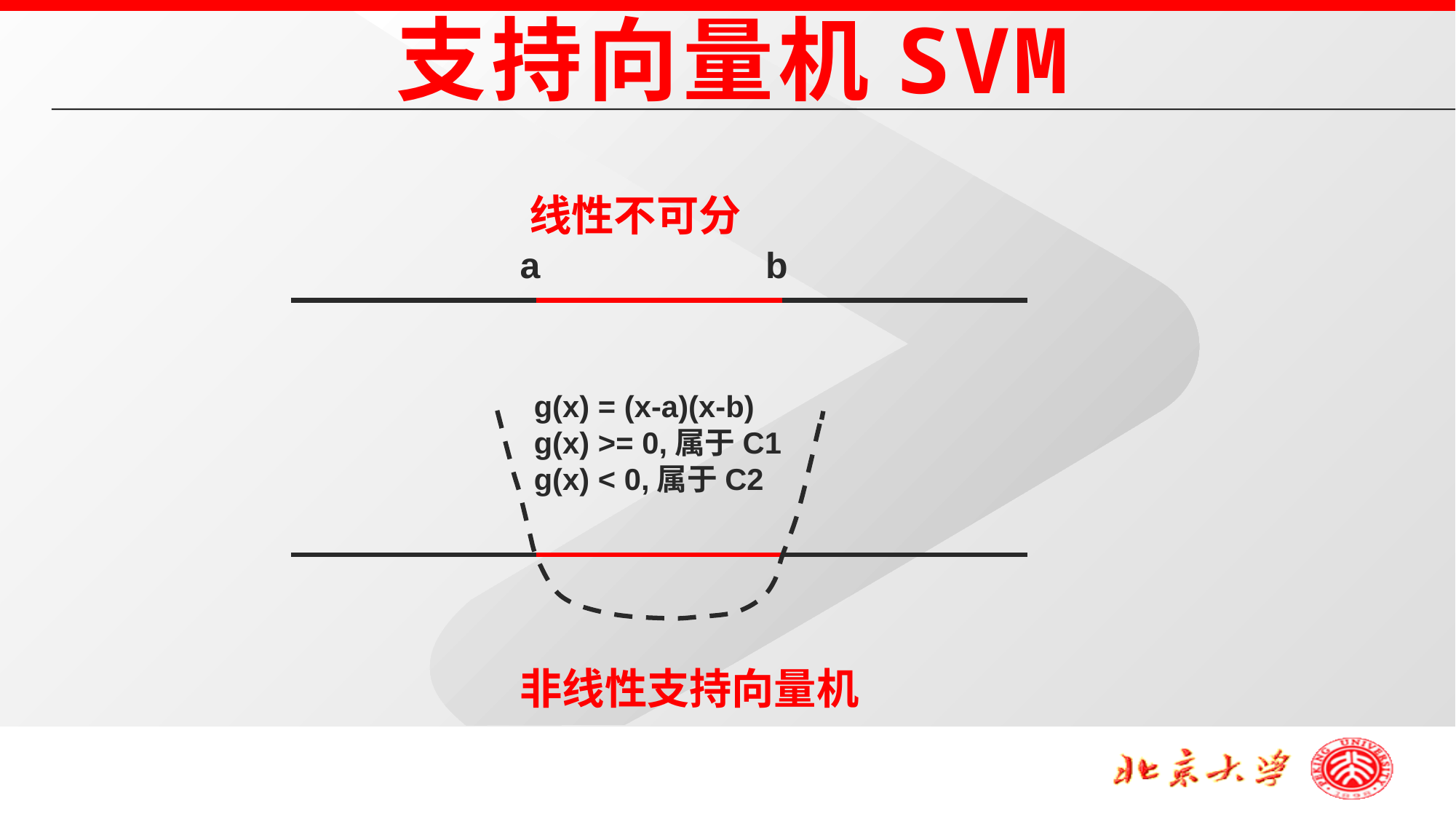

支持向量机SVM
线性不可分
a
b
g(x) = (x-a)(x-b)
g(x) >= 0,属于C1
g(x) < 0,属于C2

非线性支持向量机